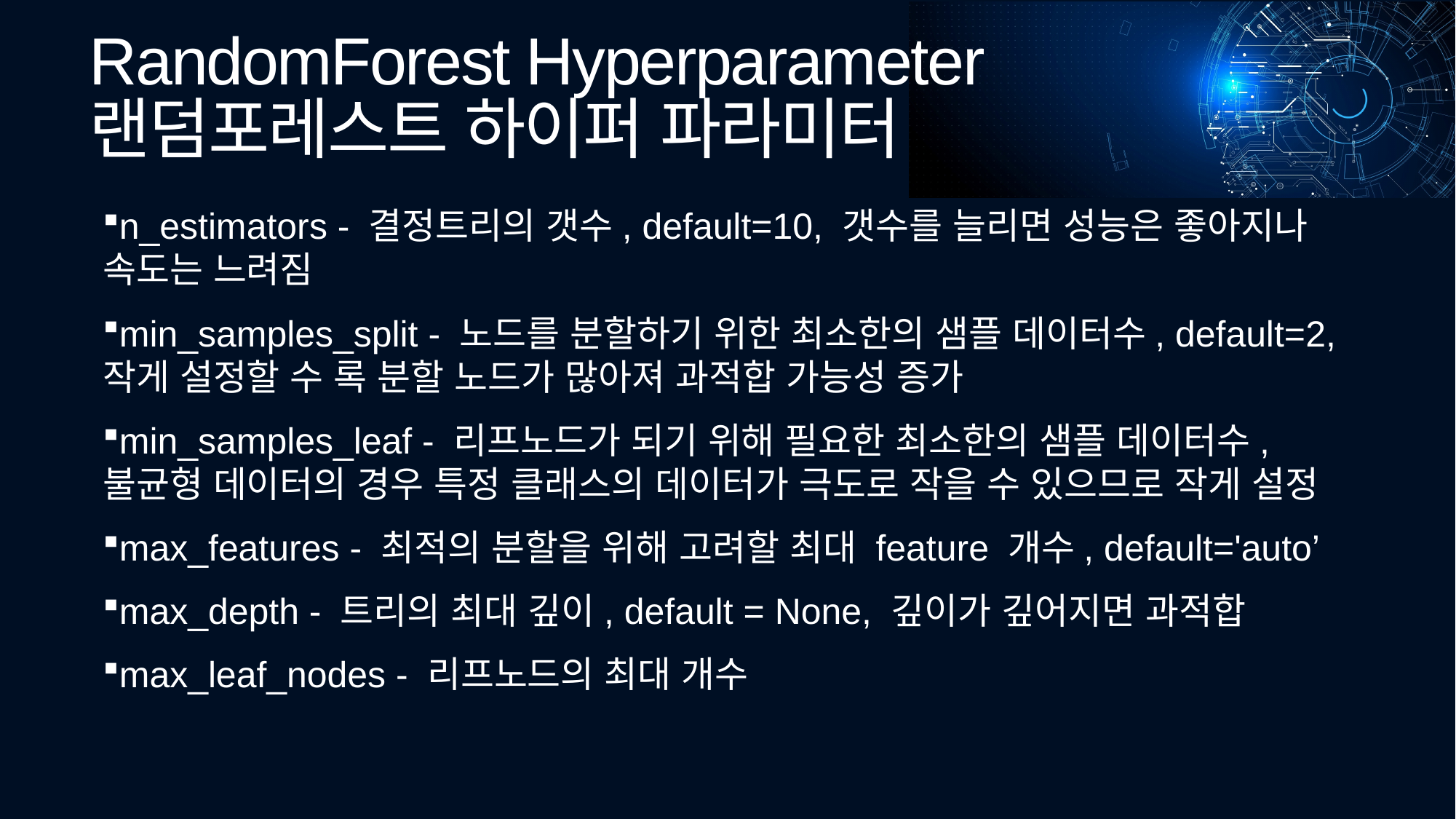

# RandomForest Hyperparameter 랜덤포레스트 하이퍼 파라미터
n_estimators - 결정트리의 갯수, default=10, 갯수를 늘리면 성능은 좋아지나 속도는 느려짐
min_samples_split - 노드를 분할하기 위한 최소한의 샘플 데이터수, default=2, 작게 설정할 수 록 분할 노드가 많아져 과적합 가능성 증가
min_samples_leaf - 리프노드가 되기 위해 필요한 최소한의 샘플 데이터수, 불균형 데이터의 경우 특정 클래스의 데이터가 극도로 작을 수 있으므로 작게 설정
max_features - 최적의 분할을 위해 고려할 최대 feature 개수, default='auto’
max_depth - 트리의 최대 깊이, default = None, 깊이가 깊어지면 과적합
max_leaf_nodes - 리프노드의 최대 개수